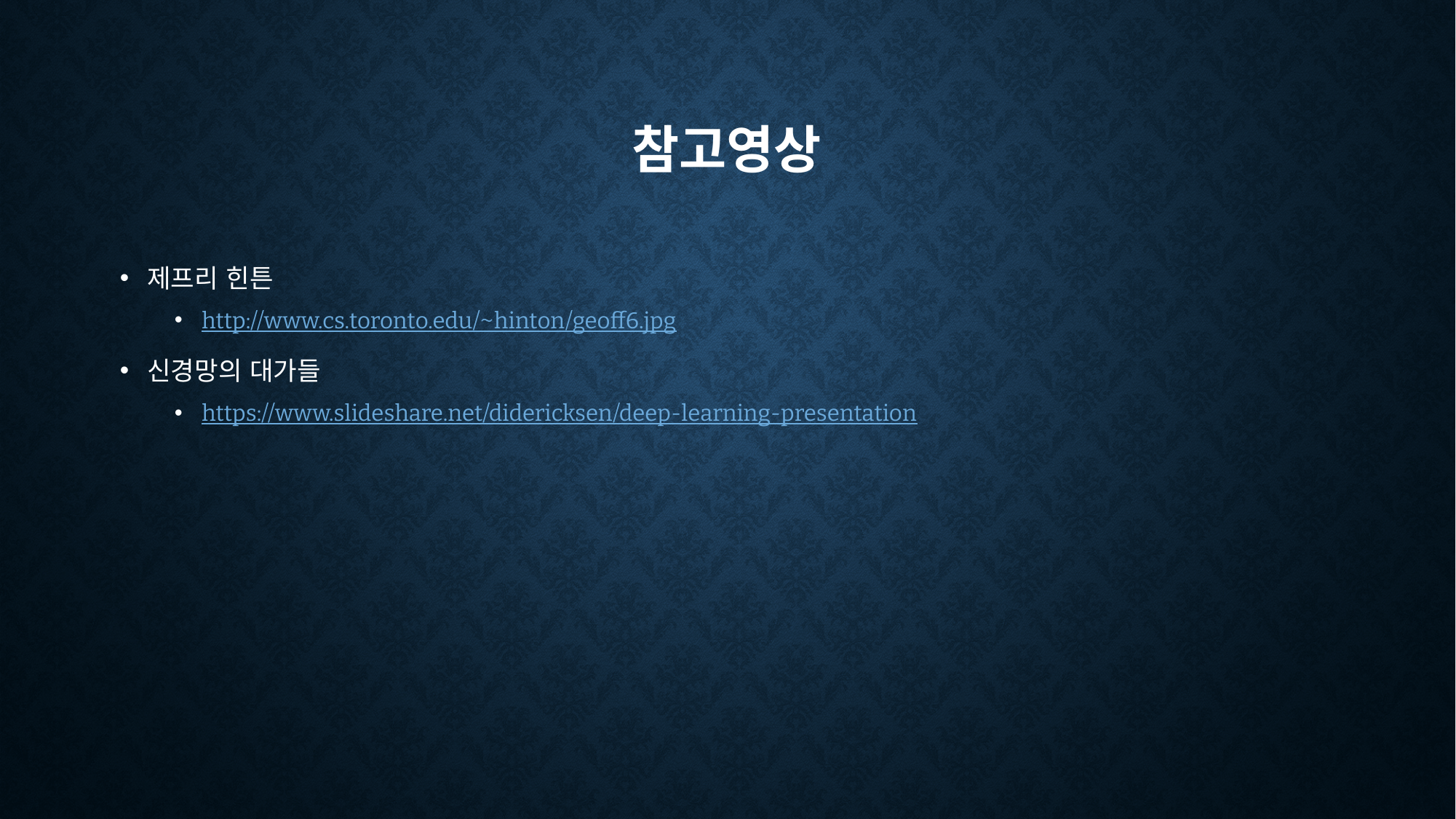

# 참고영상
제프리 힌튼
http://www.cs.toronto.edu/~hinton/geoff6.jpg
신경망의 대가들
https://www.slideshare.net/didericksen/deep-learning-presentation